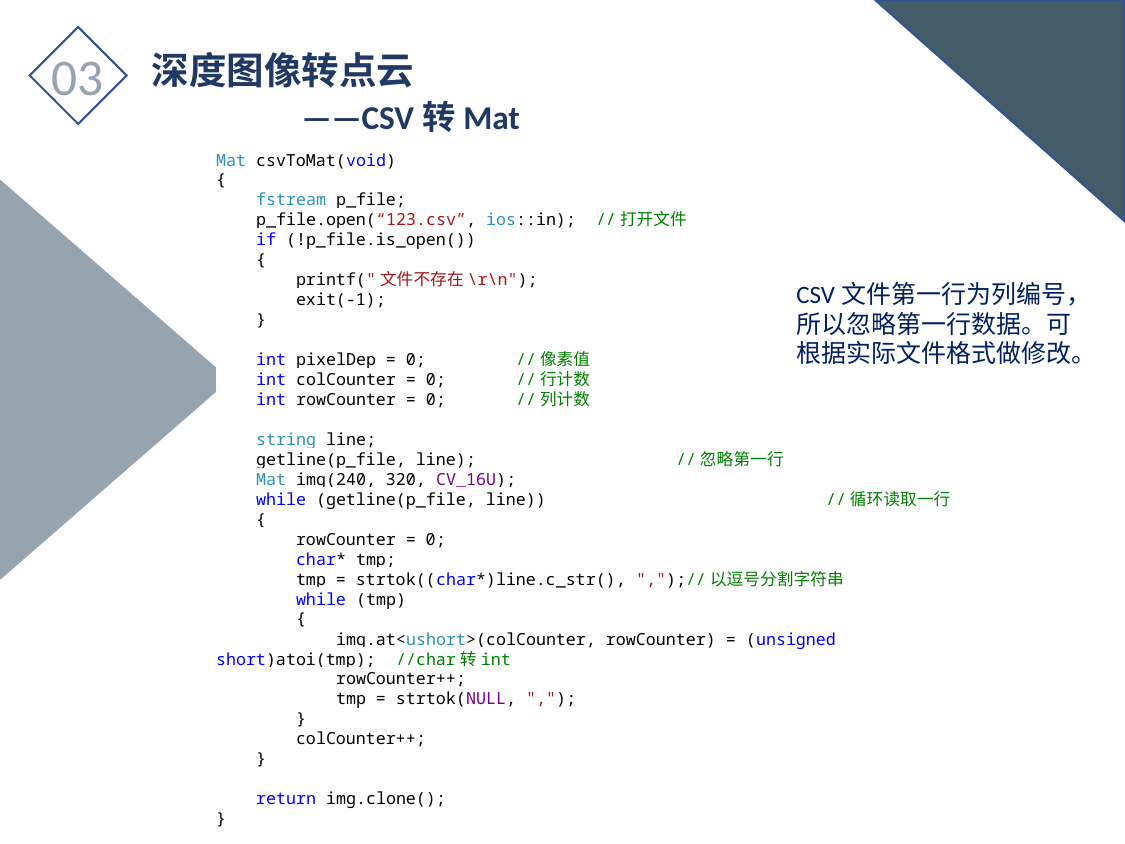

03
深度图像转点云
	——CSV转Mat

Mat csvToMat(void)
{
    fstream p_file;
    p_file.open(“123.csv”, ios::in);  //打开文件
    if (!p_file.is_open())
    {
        printf("文件不存在\r\n");
        exit(-1);
    }

    int pixelDep = 0;  	//像素值
    int colCounter = 0;	//行计数
    int rowCounter = 0;	//列计数

    string line;
    getline(p_file, line);                    //忽略第一行
    Mat img(240, 320, CV_16U);
    while (getline(p_file, line))		 //循环读取一行
    {
        rowCounter = 0;
        char* tmp;
        tmp = strtok((char*)line.c_str(), ",");//以逗号分割字符串
        while (tmp)
        {
            img.at<ushort>(colCounter, rowCounter) = (unsigned short)atoi(tmp);  //char转int
            rowCounter++;
            tmp = strtok(NULL, ",");
        }
        colCounter++;
    }

    return img.clone();
}

CSV文件第一行为列编号，所以忽略第一行数据。可根据实际文件格式做修改。